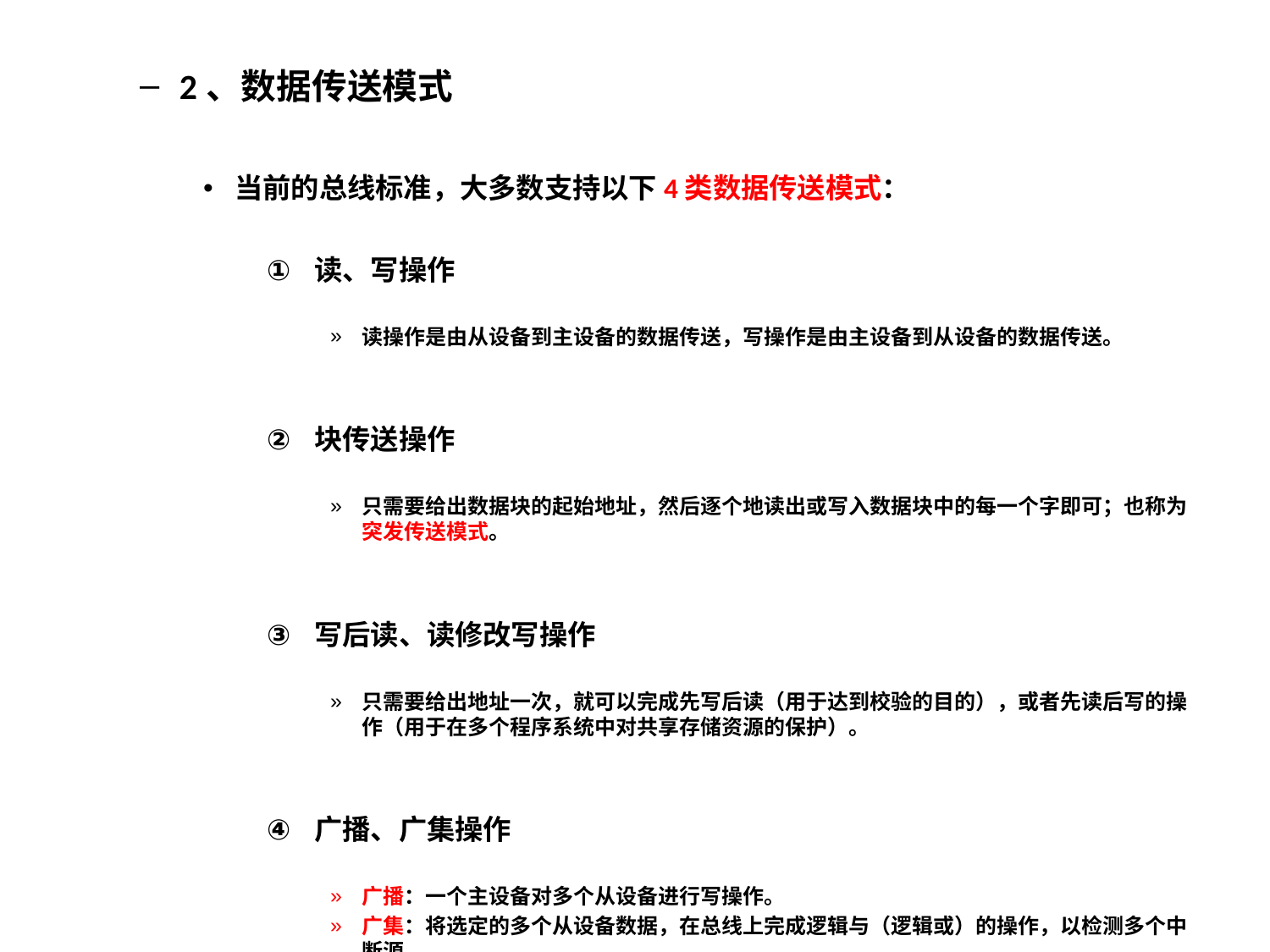

2、数据传送模式

当前的总线标准，大多数支持以下4类数据传送模式：

读、写操作

读操作是由从设备到主设备的数据传送，写操作是由主设备到从设备的数据传送。

块传送操作

只需要给出数据块的起始地址，然后逐个地读出或写入数据块中的每一个字即可；也称为突发传送模式。

写后读、读修改写操作

只需要给出地址一次，就可以完成先写后读（用于达到校验的目的），或者先读后写的操作（用于在多个程序系统中对共享存储资源的保护）。

广播、广集操作

广播：一个主设备对多个从设备进行写操作。
广集：将选定的多个从设备数据，在总线上完成逻辑与（逻辑或）的操作，以检测多个中断源。